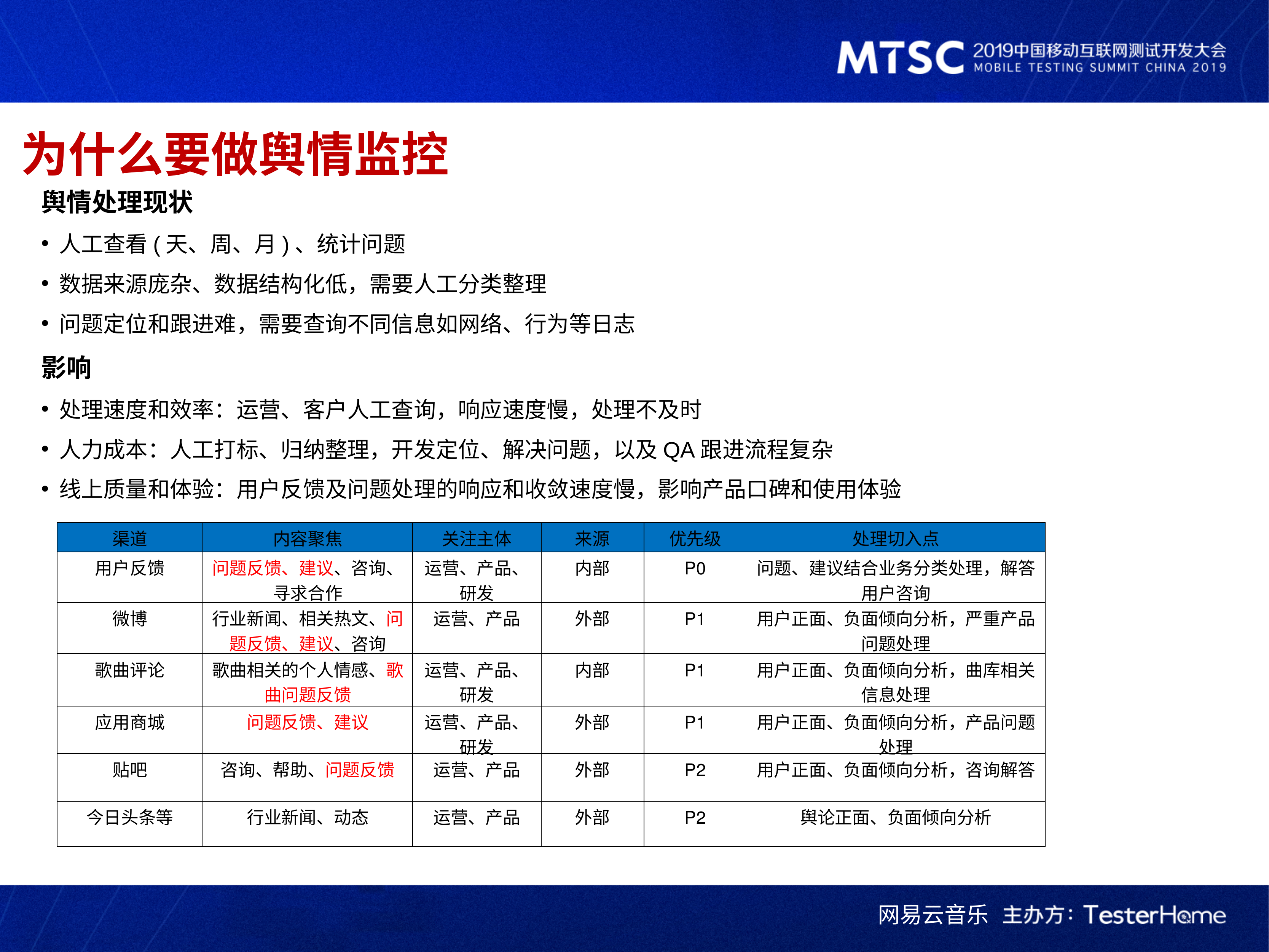

为什么要做舆情监控
舆情处理现状
人工查看(天、周、月)、统计问题
数据来源庞杂、数据结构化低，需要人工分类整理
问题定位和跟进难，需要查询不同信息如网络、行为等日志
影响
处理速度和效率：运营、客户人工查询，响应速度慢，处理不及时
人力成本：人工打标、归纳整理，开发定位、解决问题，以及QA跟进流程复杂
线上质量和体验：用户反馈及问题处理的响应和收敛速度慢，影响产品口碑和使用体验
| 渠道 | 内容聚焦 | 关注主体 | 来源 | 优先级 | 处理切入点 |
| --- | --- | --- | --- | --- | --- |
| 用户反馈 | 问题反馈、建议、咨询、寻求合作 | 运营、产品、研发 | 内部 | P0 | 问题、建议结合业务分类处理，解答用户咨询 |
| 微博 | 行业新闻、相关热文、问题反馈、建议、咨询 | 运营、产品 | 外部 | P1 | 用户正面、负面倾向分析，严重产品问题处理 |
| 歌曲评论 | 歌曲相关的个人情感、歌曲问题反馈 | 运营、产品、研发 | 内部 | P1 | 用户正面、负面倾向分析，曲库相关信息处理 |
| 应用商城 | 问题反馈、建议 | 运营、产品、研发 | 外部 | P1 | 用户正面、负面倾向分析，产品问题处理 |
| 贴吧 | 咨询、帮助、问题反馈 | 运营、产品 | 外部 | P2 | 用户正面、负面倾向分析，咨询解答 |
| 今日头条等 | 行业新闻、动态 | 运营、产品 | 外部 | P2 | 舆论正面、负面倾向分析 |
网易云音乐